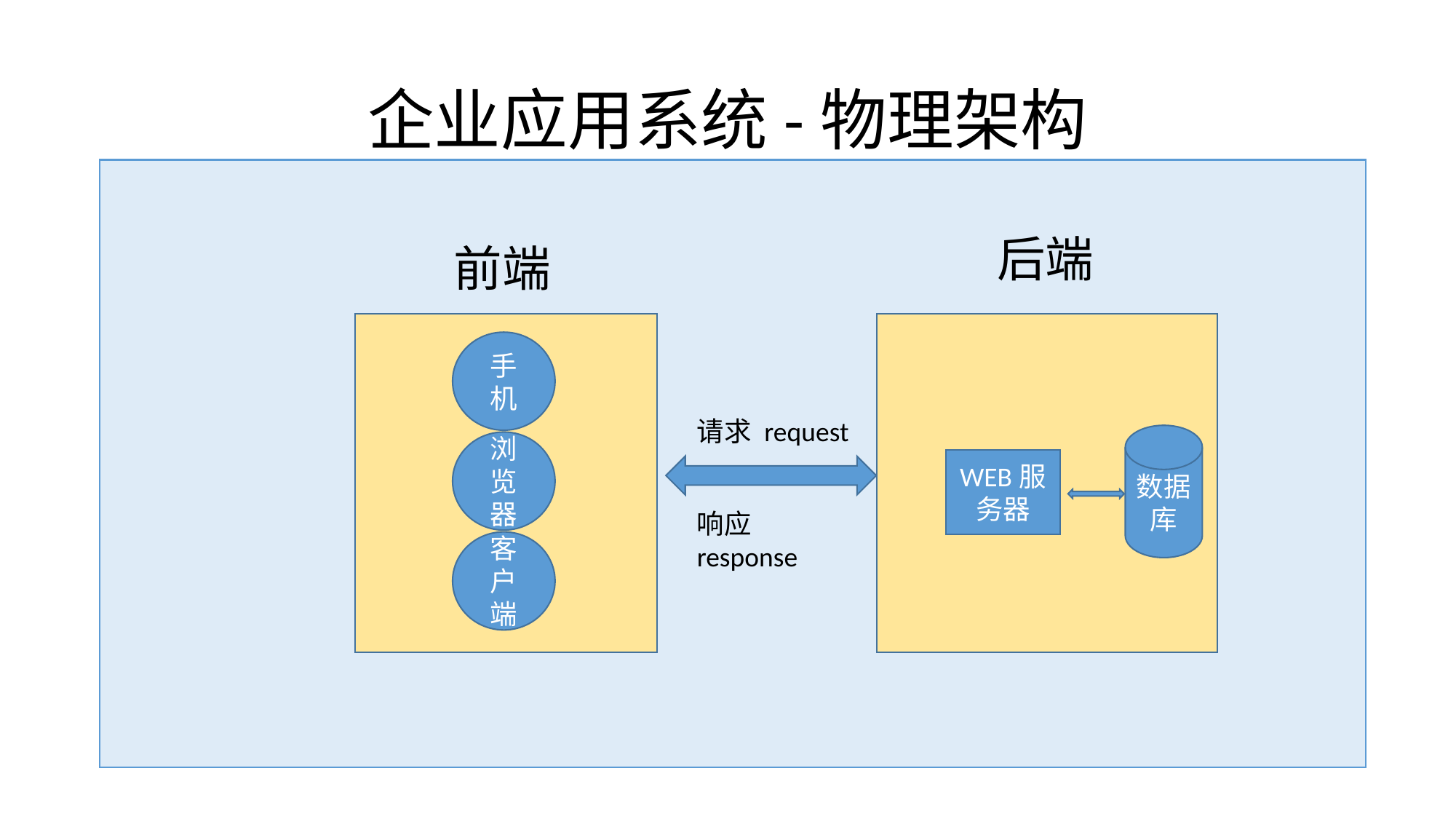

# 企业应用系统-物理架构

后端
前端

手机
请求 request
数据库
浏览器
WEB服务器

响应 response
客户端